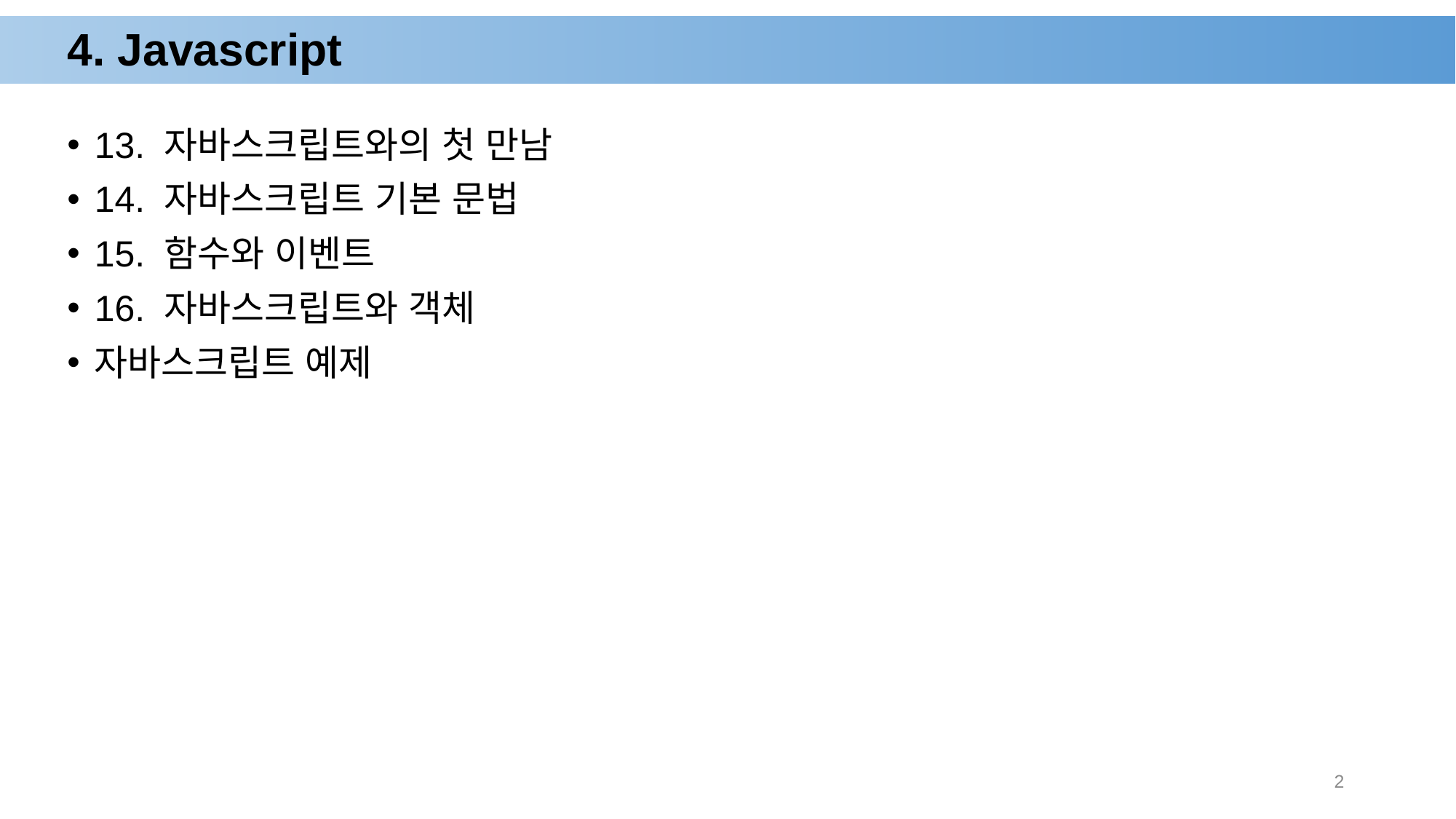

# 4. Javascript
13. 자바스크립트와의 첫 만남
14. 자바스크립트 기본 문법
15. 함수와 이벤트
16. 자바스크립트와 객체
자바스크립트 예제

2